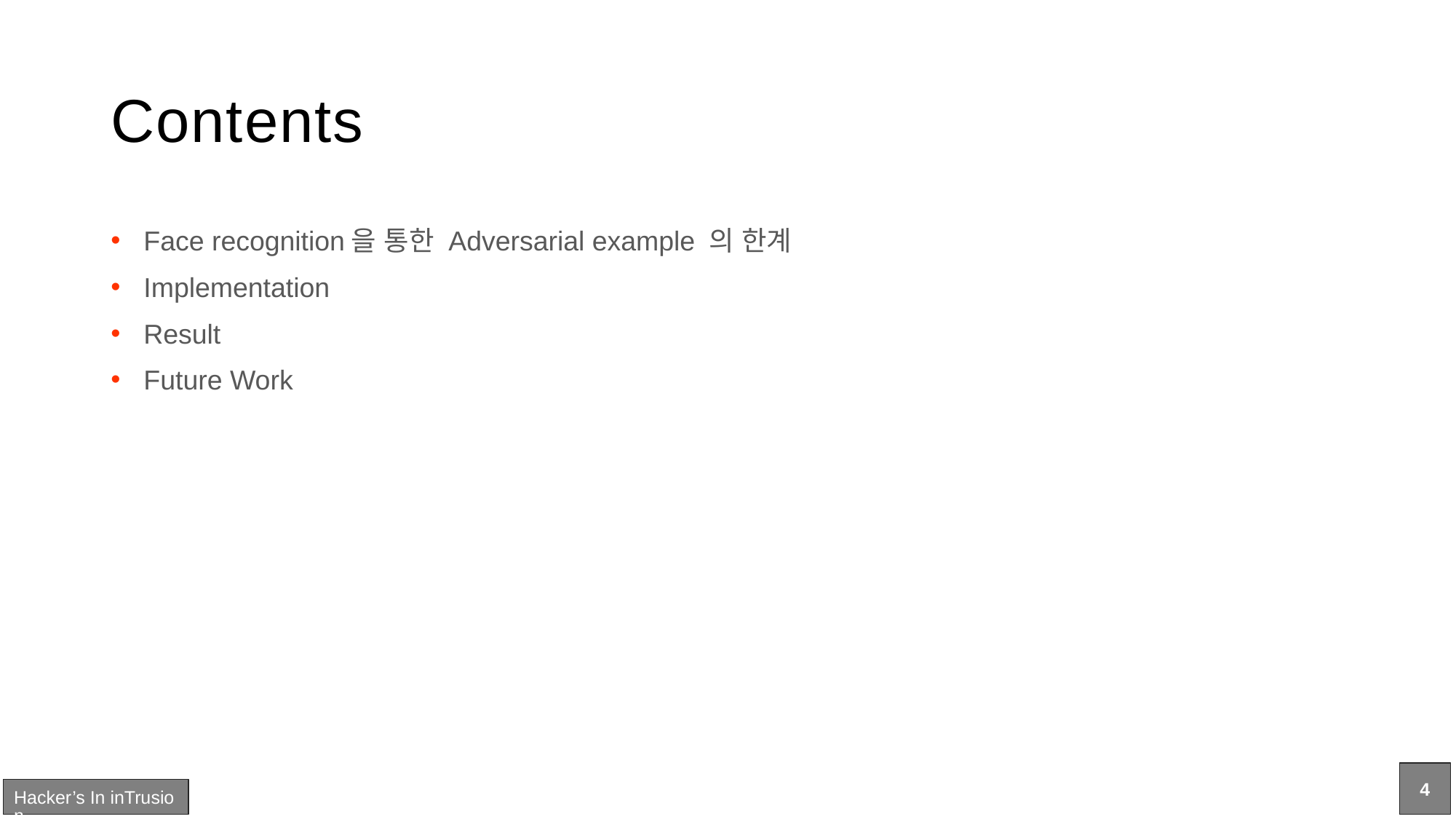

# Contents
Face recognition을 통한 Adversarial example 의 한계
Implementation
Result
Future Work
4
Hacker’s In inTrusion